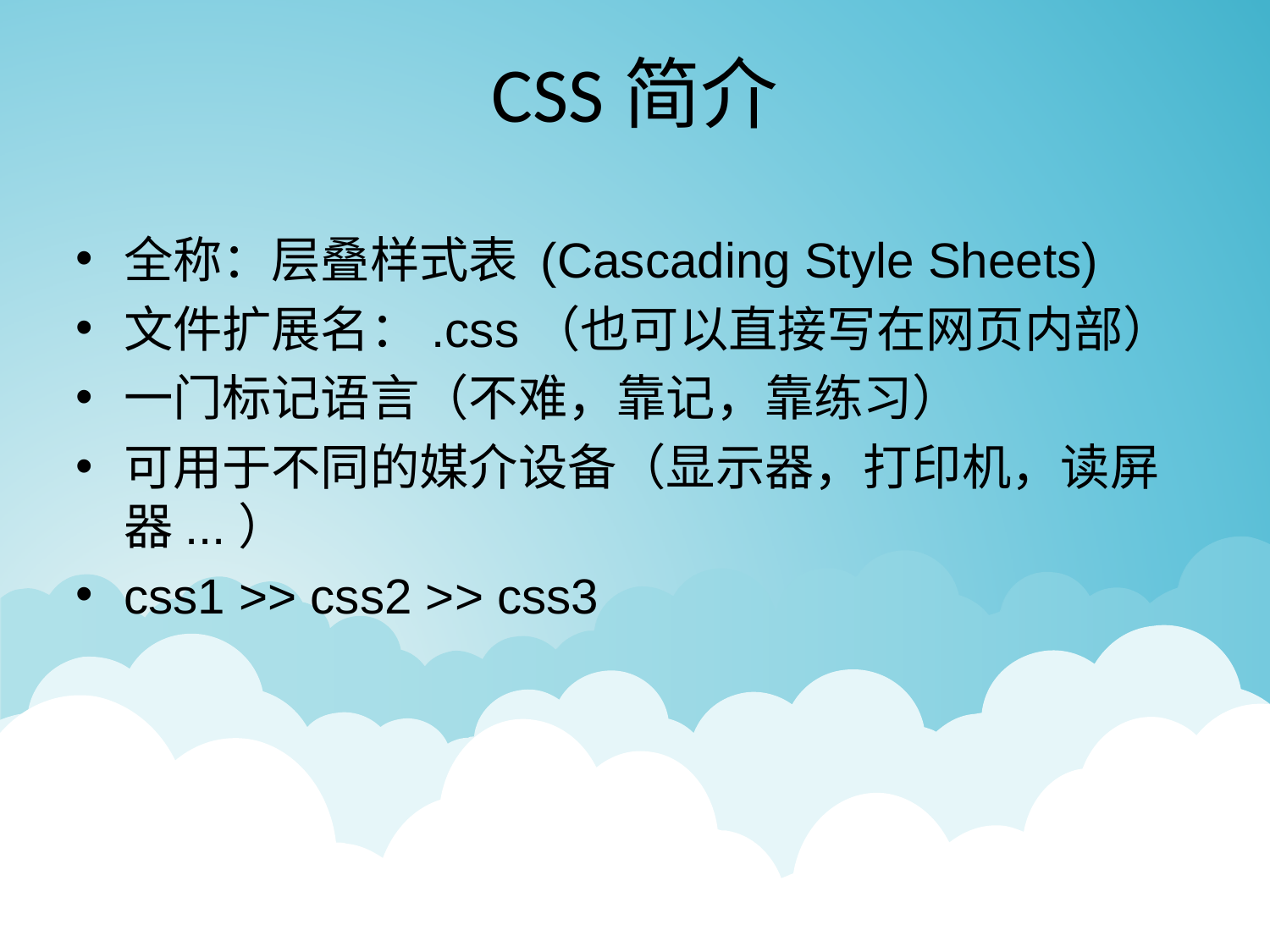

# CSS简介
全称：层叠样式表 (Cascading Style Sheets)
文件扩展名：.css（也可以直接写在网页内部）
一门标记语言（不难，靠记，靠练习）
可用于不同的媒介设备（显示器，打印机，读屏器...）
css1 >> css2 >> css3